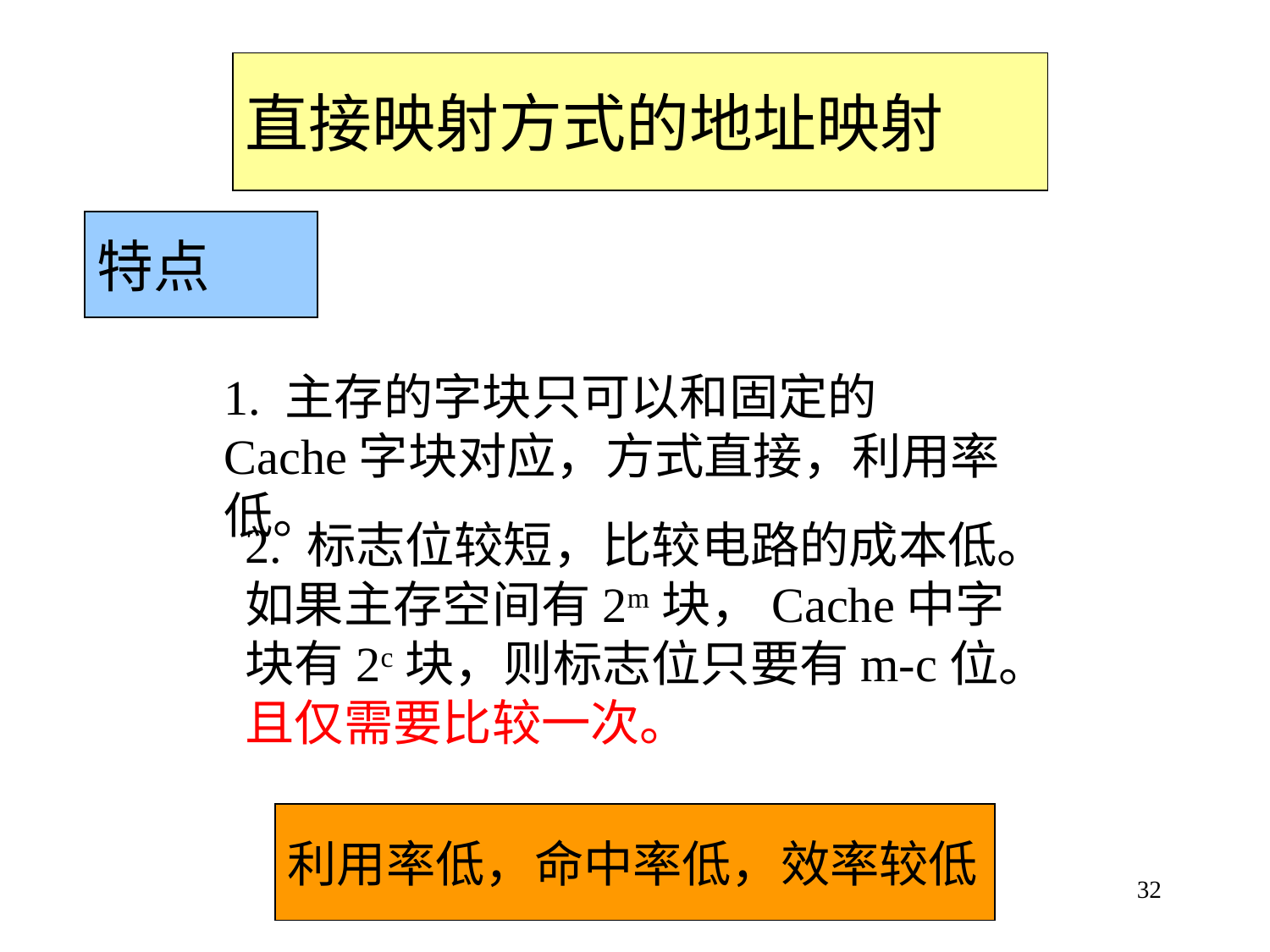

直接映射方式的地址映射
特点
1. 主存的字块只可以和固定的Cache字块对应，方式直接，利用率低。
2. 标志位较短，比较电路的成本低。如果主存空间有2m块，Cache中字块有2c块，则标志位只要有m-c位。且仅需要比较一次。
利用率低，命中率低，效率较低
32